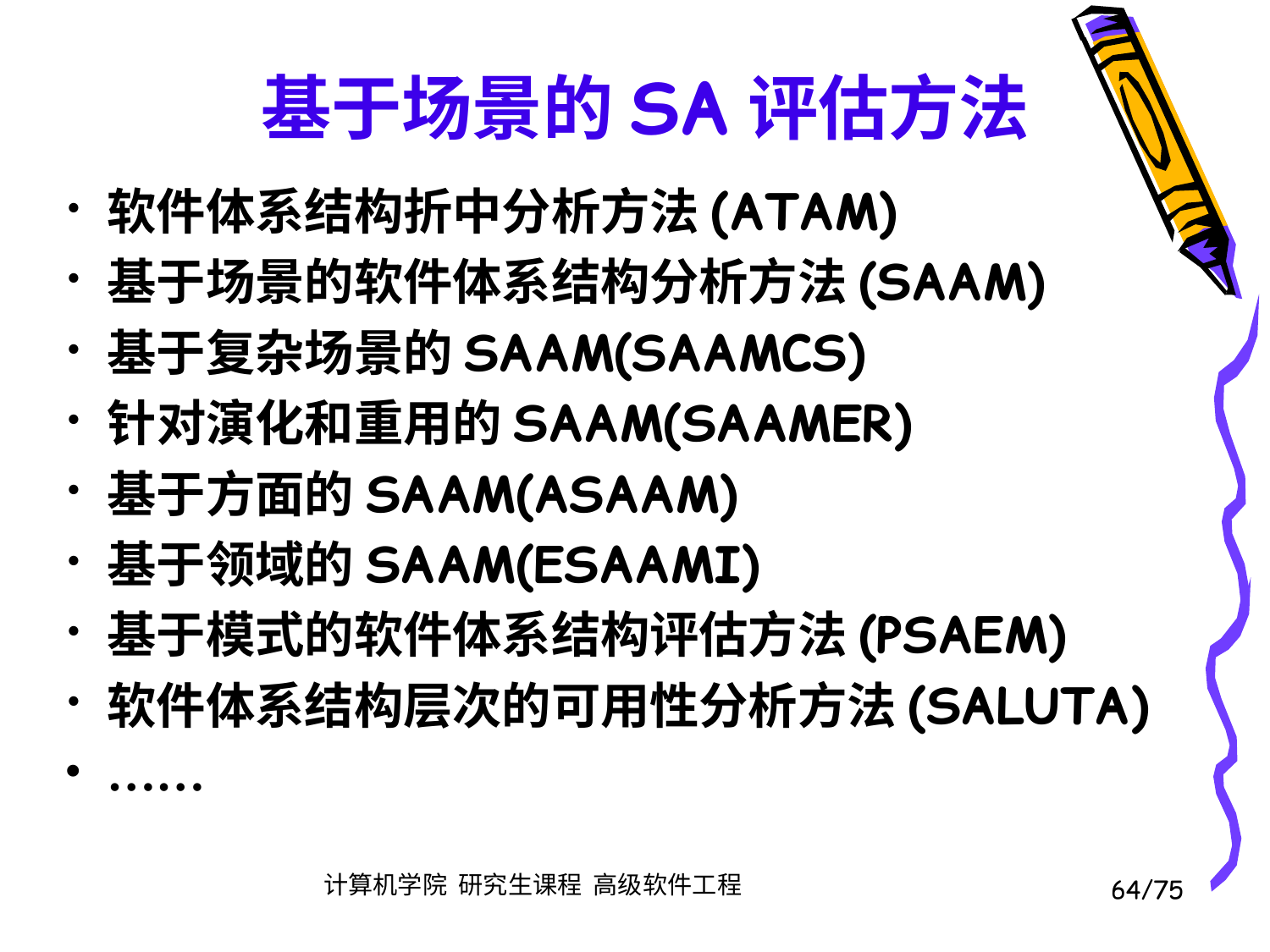

基于场景的SA评估方法

软件体系结构折中分析方法(ATAM)
基于场景的软件体系结构分析方法(SAAM)
基于复杂场景的SAAM(SAAMCS)
针对演化和重用的SAAM(SAAMER)
基于方面的SAAM(ASAAM)
基于领域的SAAM(ESAAMI)
基于模式的软件体系结构评估方法(PSAEM)
软件体系结构层次的可用性分析方法(SALUTA)

……

•
•
•
•
•
•
•
•

•

64/75
计算机学院  研究生课程  高级软件工程